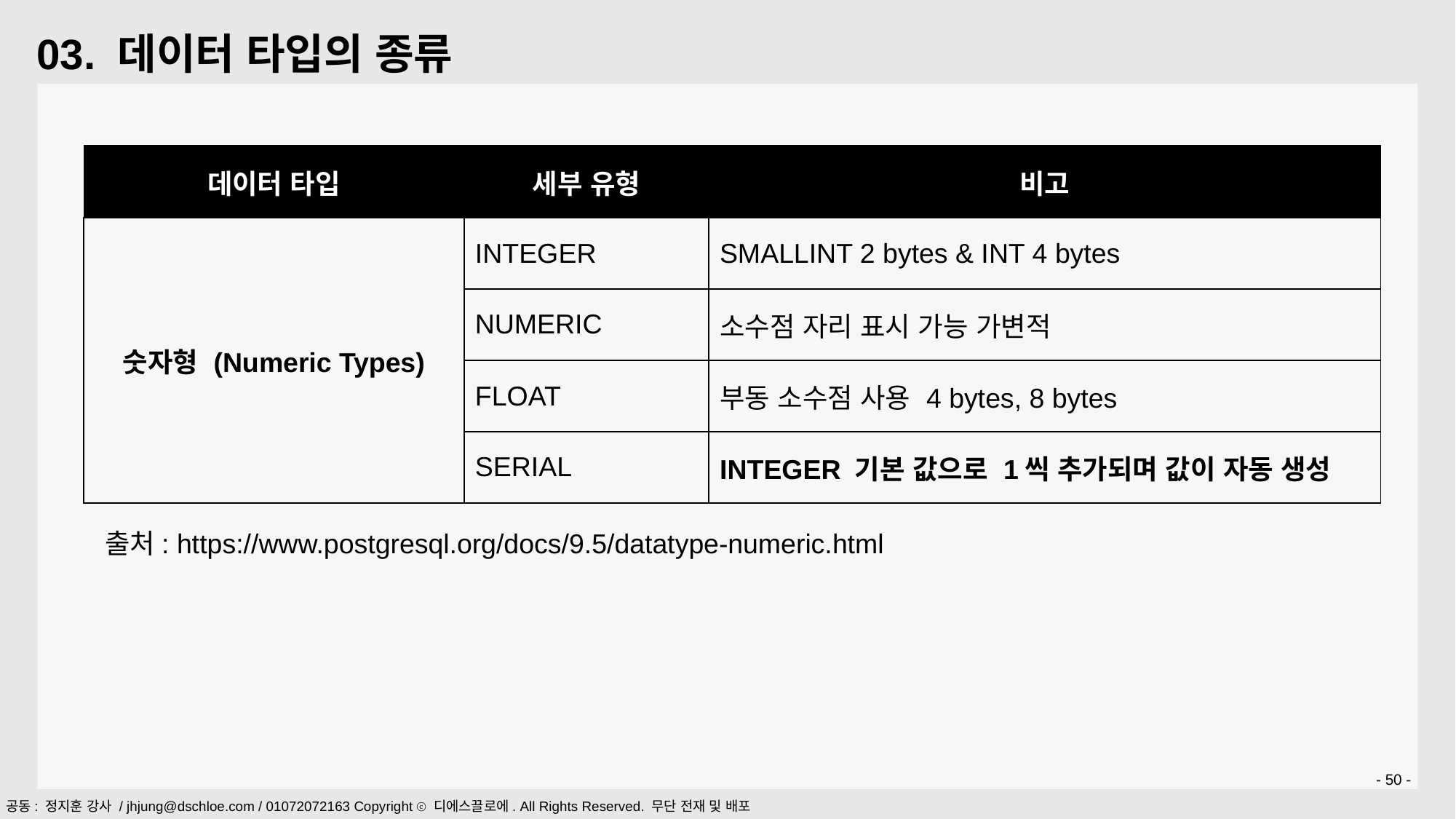

03. 데이터 타입의 종류
| 데이터 타입 | 세부 유형 | 비고 |
| --- | --- | --- |
| 숫자형 (Numeric Types) | INTEGER | SMALLINT 2 bytes & INT 4 bytes |
|  | NUMERIC | 소수점 자리 표시 가능 가변적 |
|  | FLOAT | 부동 소수점 사용 4 bytes, 8 bytes |
|  | SERIAL | INTEGER 기본 값으로 1씩 추가되며 값이 자동 생성 |
출처: https://www.postgresql.org/docs/9.5/datatype-numeric.html
- 50 -